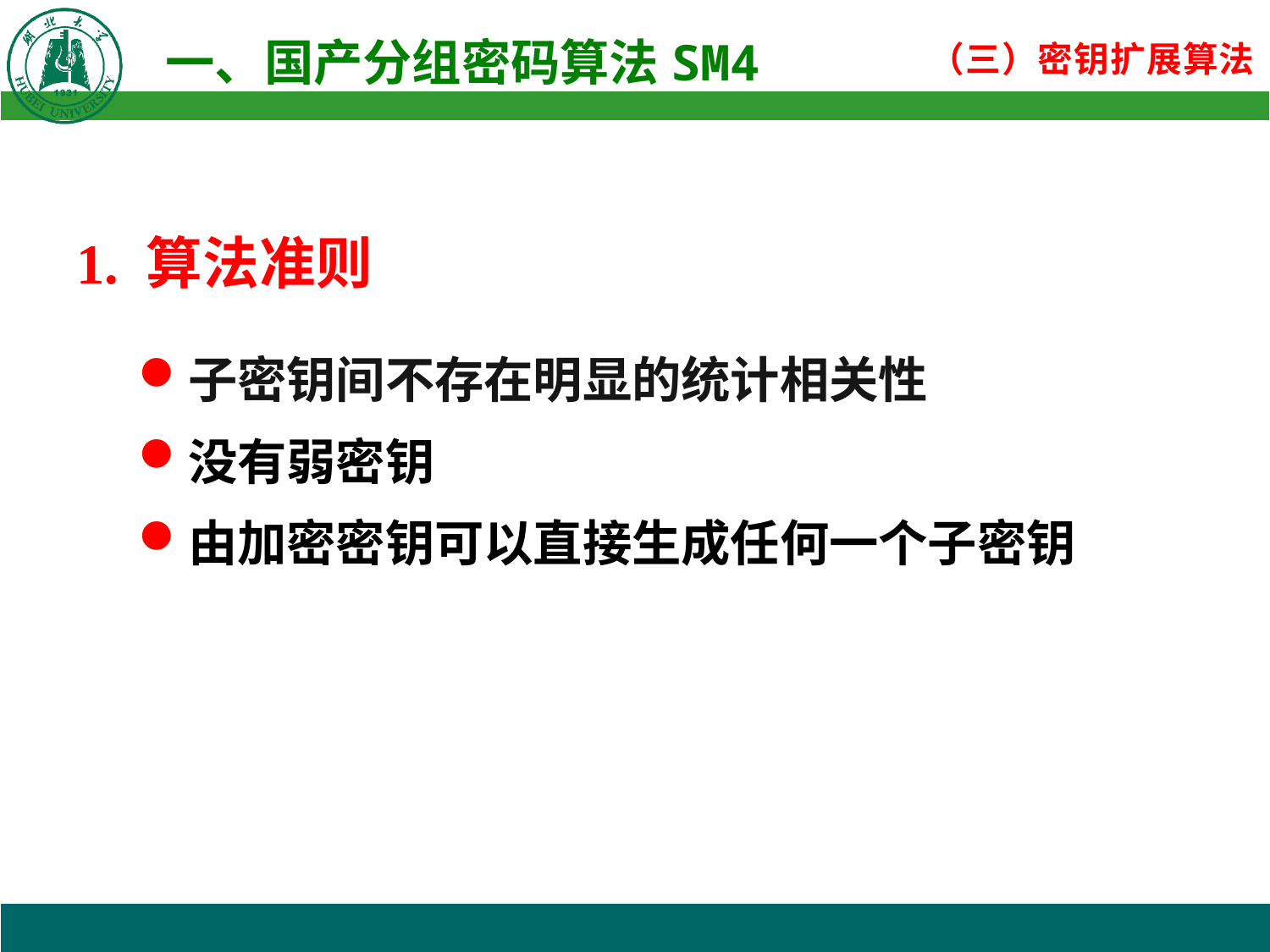

1. 算法准则
子密钥间不存在明显的统计相关性
没有弱密钥
由加密密钥可以直接生成任何一个子密钥